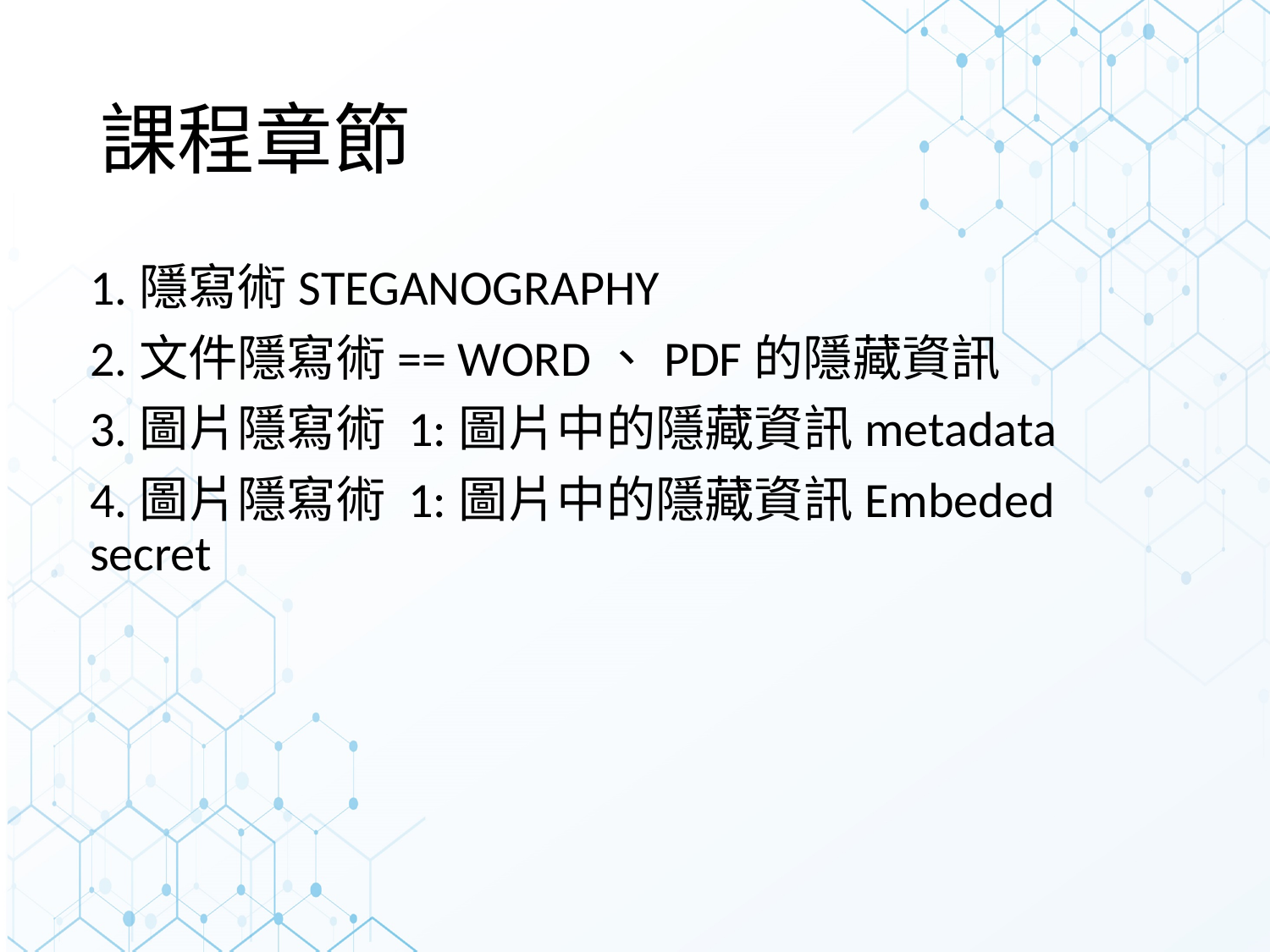

# 課程章節
1.隱寫術STEGANOGRAPHY
2.文件隱寫術== WORD、PDF的隱藏資訊
3.圖片隱寫術 1:圖片中的隱藏資訊metadata
4.圖片隱寫術 1:圖片中的隱藏資訊Embeded secret